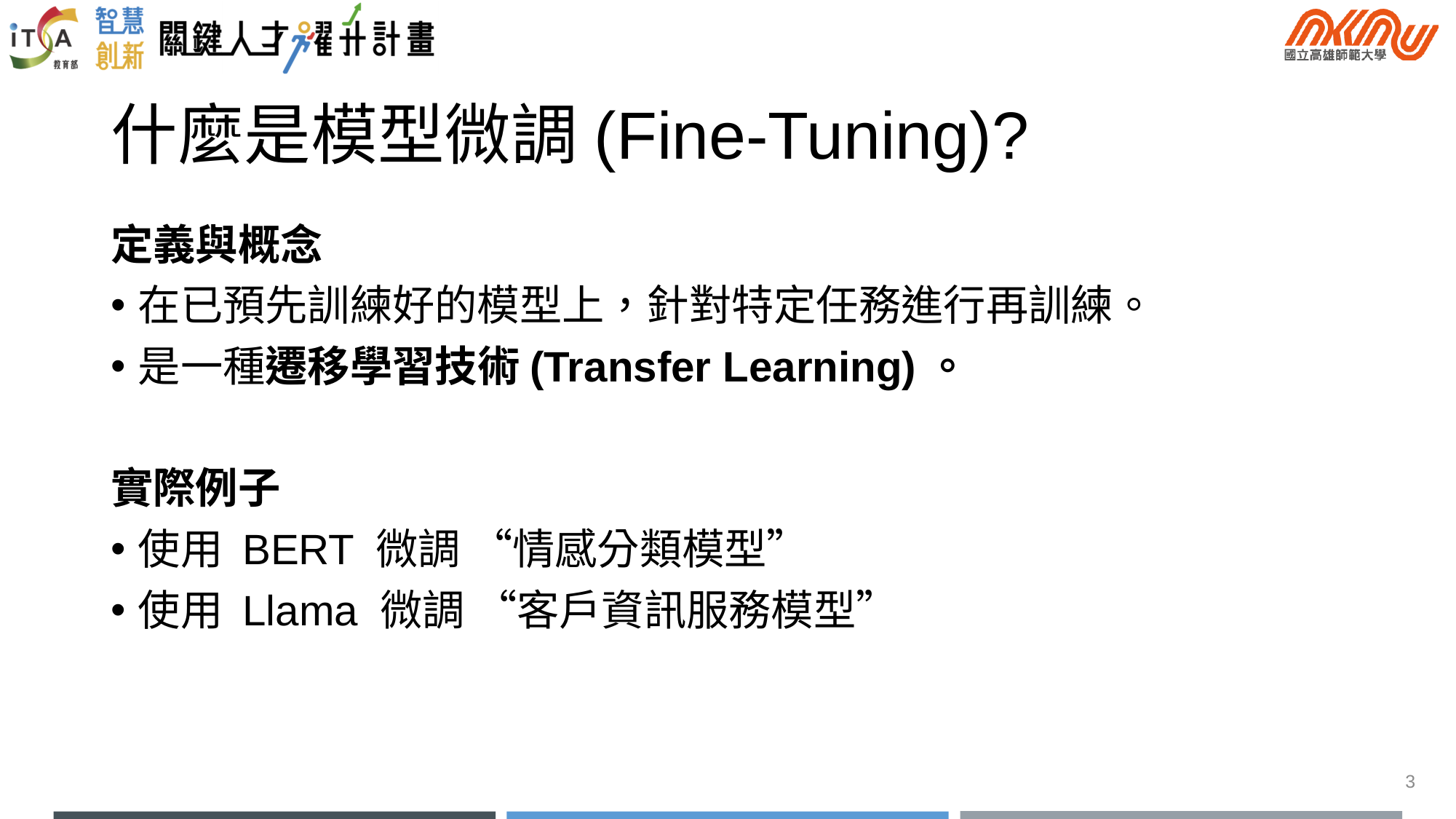

# 什麼是模型微調(Fine-Tuning)?
定義與概念
在已預先訓練好的模型上，針對特定任務進行再訓練。
是一種遷移學習技術(Transfer Learning)。

實際例子
使用 BERT 微調 “情感分類模型”
使用 Llama 微調 “客戶資訊服務模型”
3